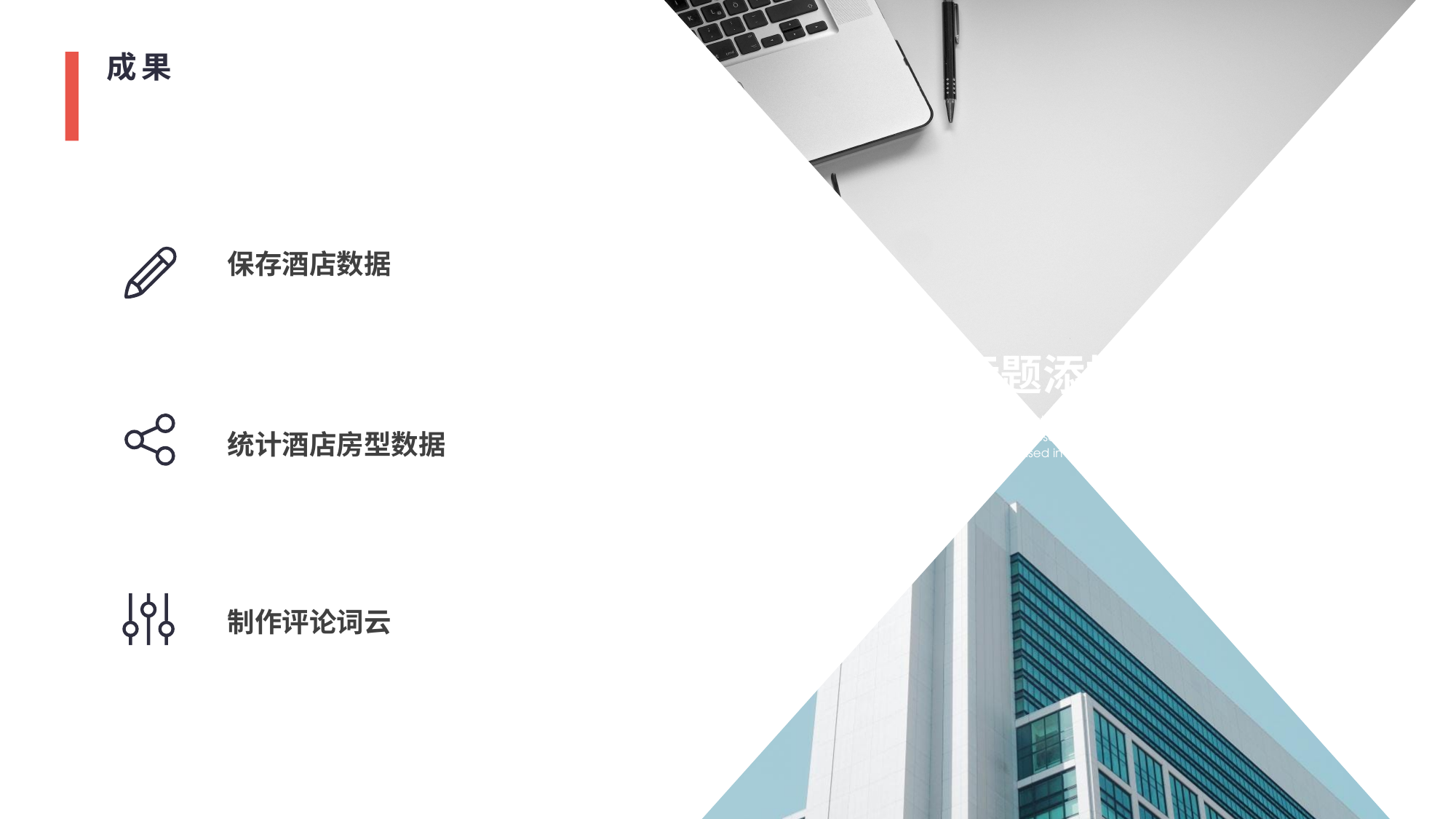

成果

保存酒店数据

标题添加
The user can demonstrate on a projector or computer, or print the presentationand make it into a film to be used in a widr field.

统计酒店房型数据

制作评论词云